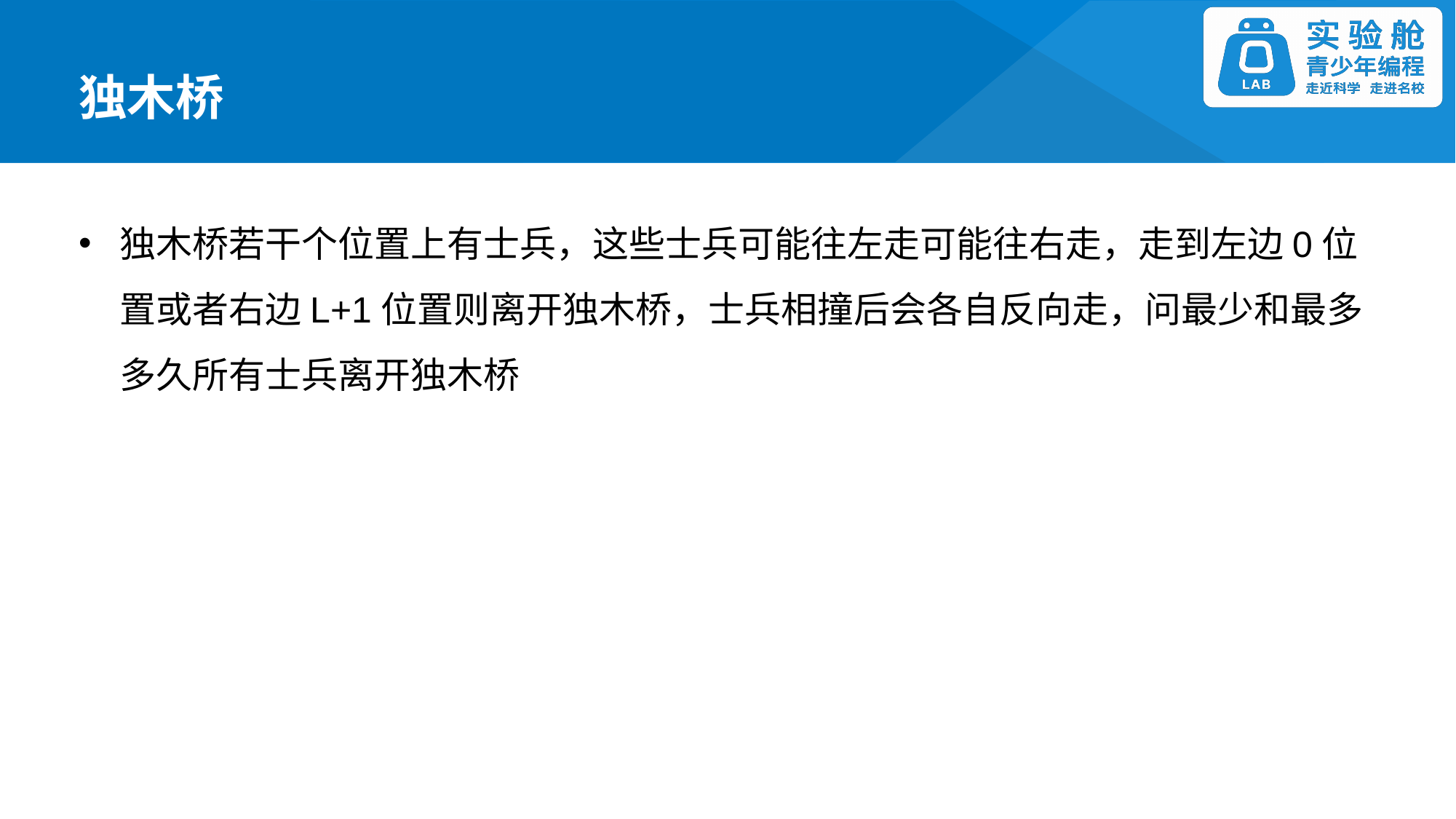

独木桥
独木桥若干个位置上有士兵，这些士兵可能往左走可能往右走，走到左边0位置或者右边L+1位置则离开独木桥，士兵相撞后会各自反向走，问最少和最多多久所有士兵离开独木桥